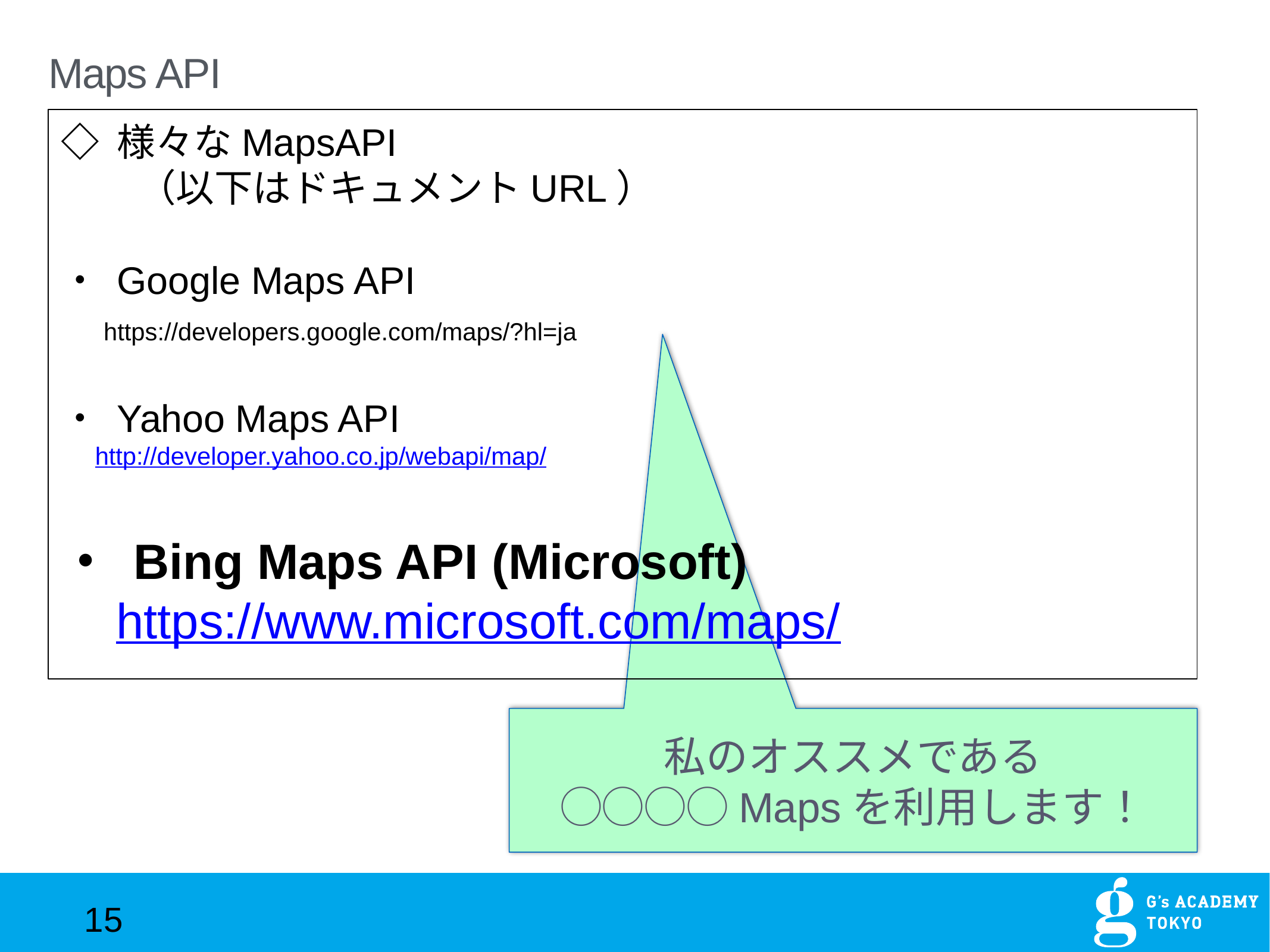

Maps API
◇ 様々なMapsAPI
　　（以下はドキュメントURL）

・ Google Maps API
    https://developers.google.com/maps/?hl=ja

・ Yahoo Maps API
     http://developer.yahoo.co.jp/webapi/map/

・ Bing Maps API (Microsoft)
    https://www.microsoft.com/maps/

私のオススメである
◯◯◯◯Mapsを利用します！
15